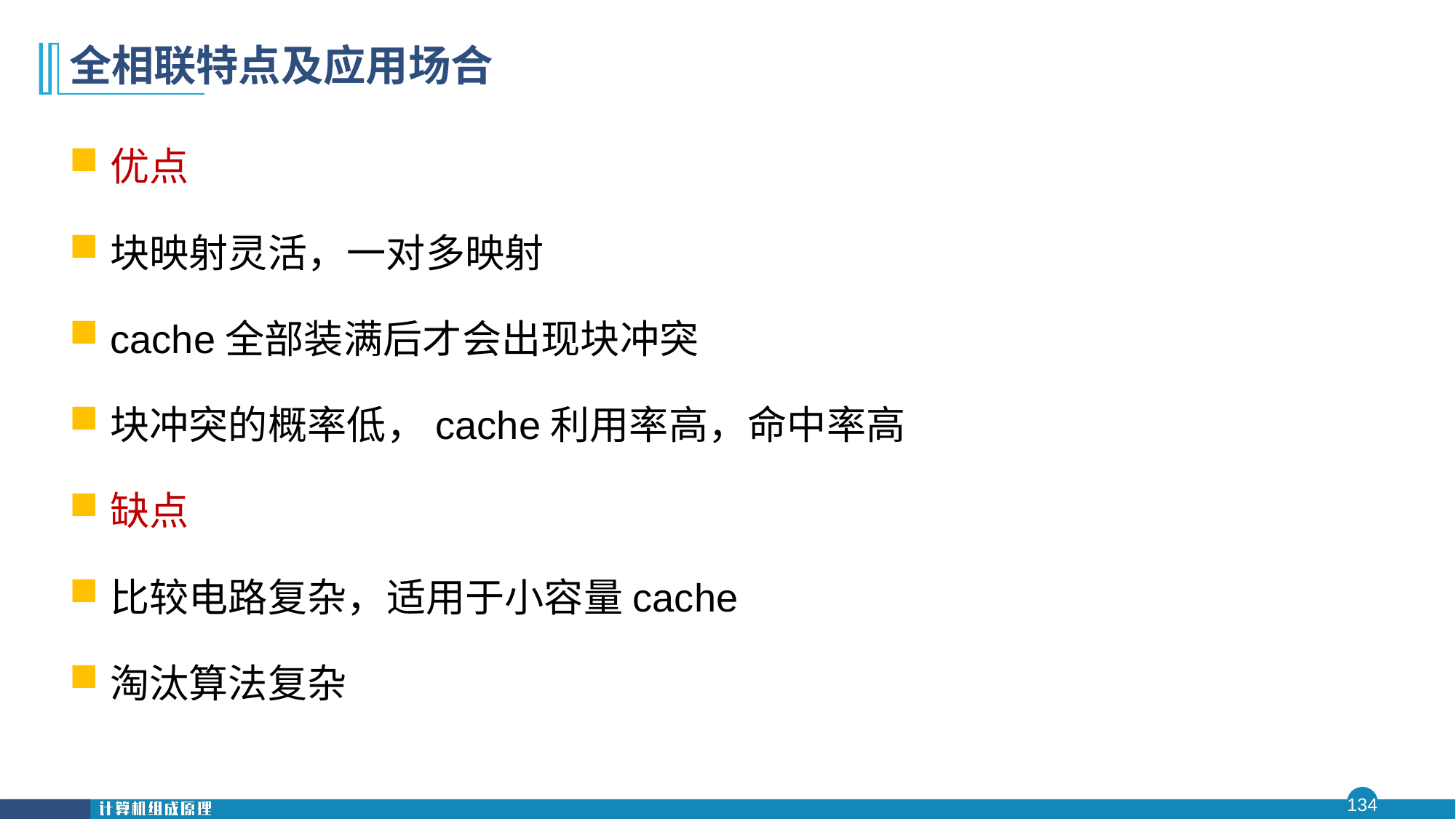

# 全相联特点及应用场合
优点
块映射灵活，一对多映射
cache全部装满后才会出现块冲突
块冲突的概率低，cache利用率高，命中率高
缺点
比较电路复杂，适用于小容量cache
淘汰算法复杂